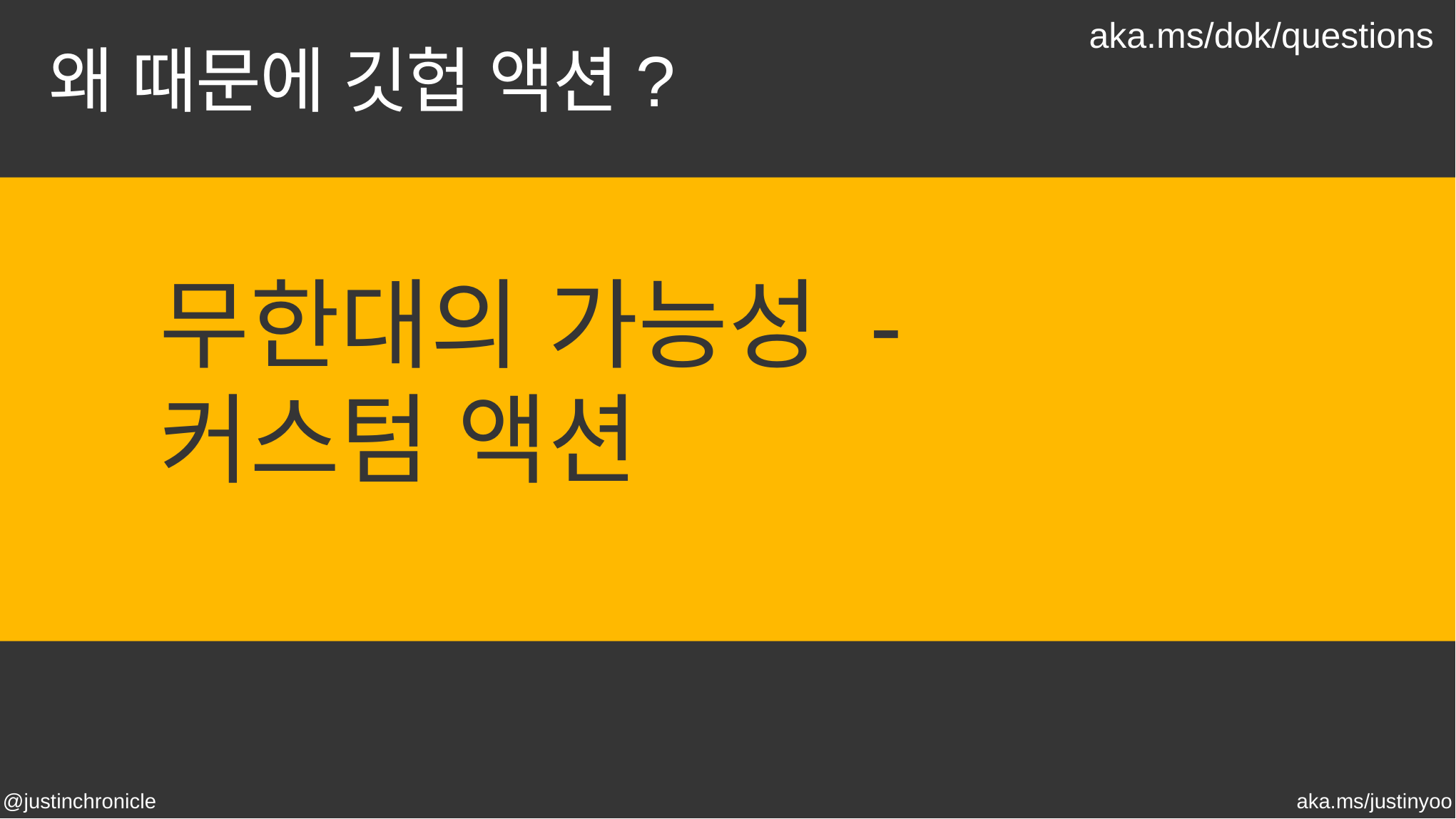

aka.ms/dok/questions
# 왜 때문에 깃헙 액션?

무한대의 가능성 -
커스텀 액션